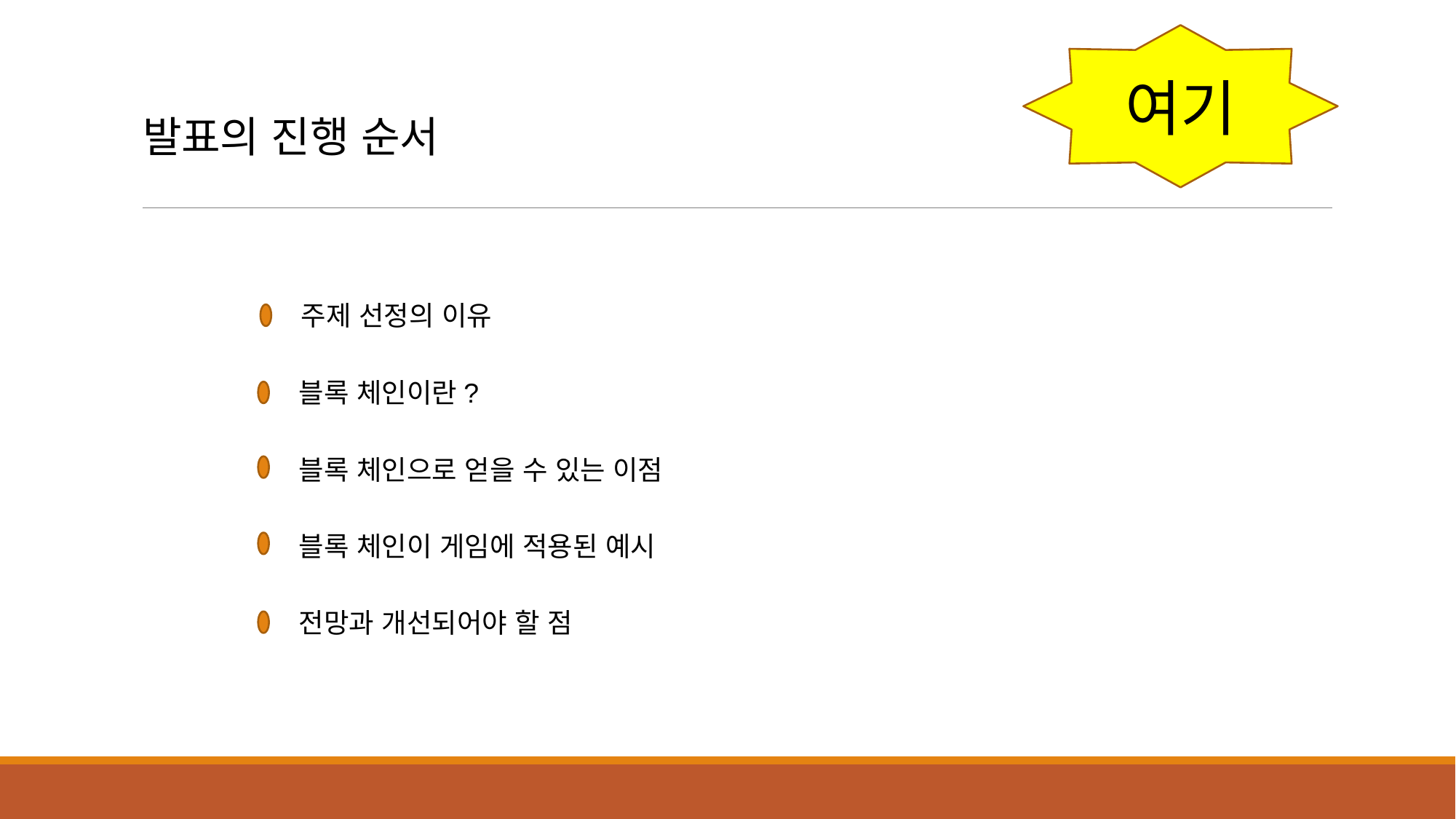

여기
발표의 진행 순서
주제 선정의 이유

블록 체인이란?

블록 체인으로 얻을 수 있는 이점

블록 체인이 게임에 적용된 예시

전망과 개선되어야 할 점